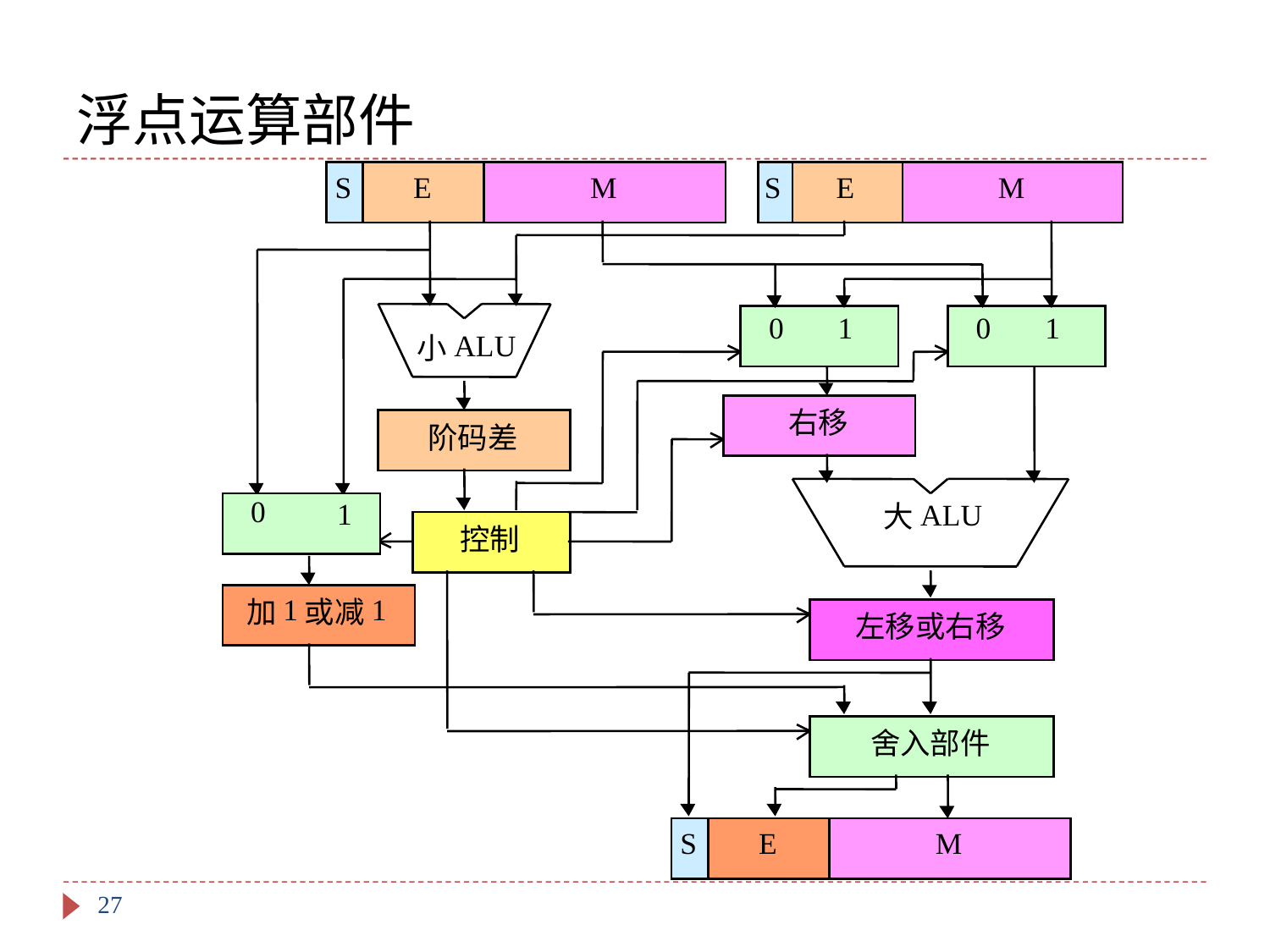

# 浮点运算部件

S
E
M
S
E
M

0
1
0
1

ALU
小

右移

阶码差

0

1
ALU
大

控制

1
1
加
或减

左移或右移

舍入部件

S
E
M
27